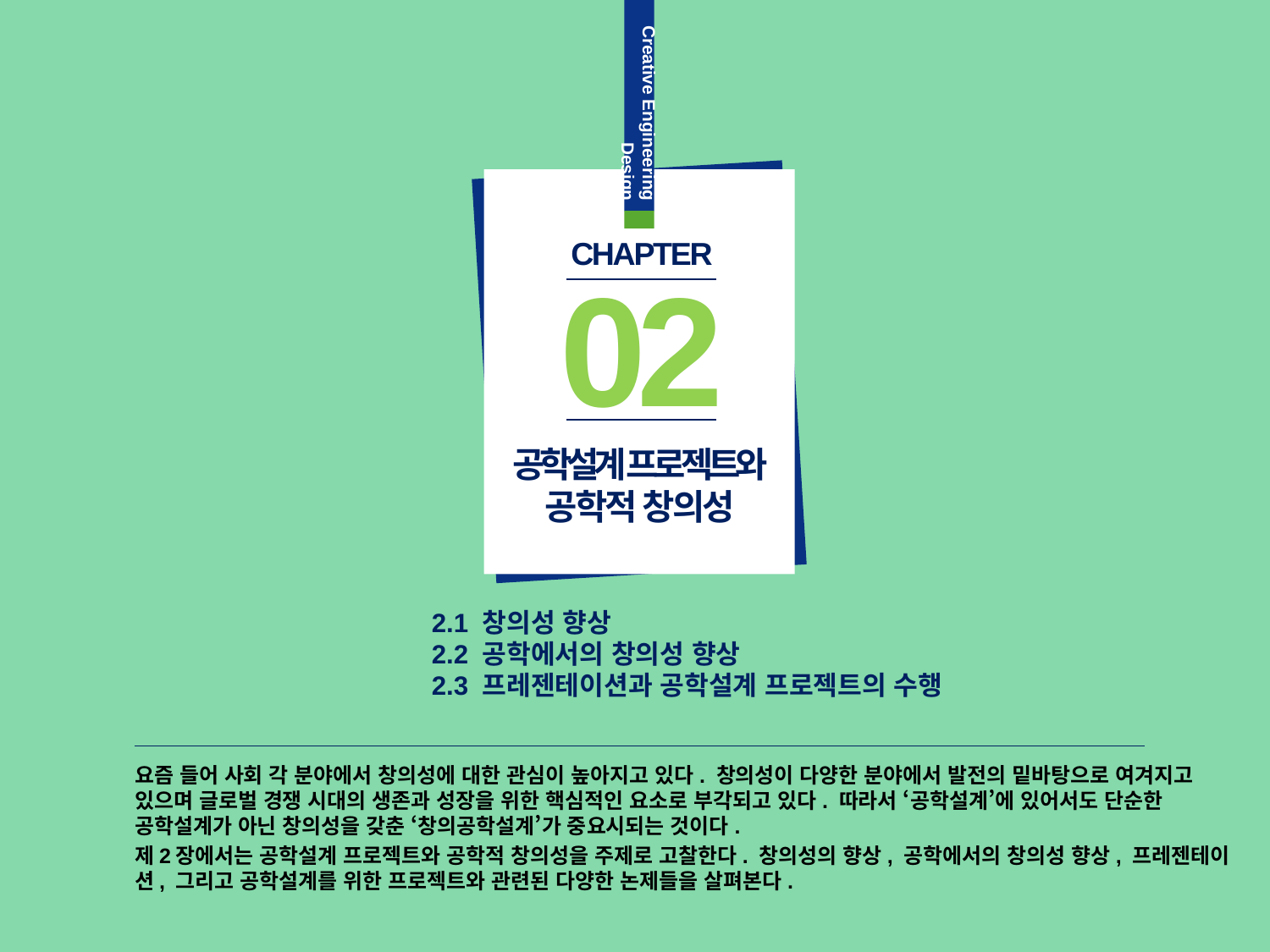

CHAPTER
02
공학설계 프로젝트와
공학적 창의성
2.1 창의성 향상
2.2 공학에서의 창의성 향상
2.3 프레젠테이션과 공학설계 프로젝트의 수행
요즘 들어 사회 각 분야에서 창의성에 대한 관심이 높아지고 있다. 창의성이 다양한 분야에서 발전의 밑바탕으로 여겨지고 있으며 글로벌 경쟁 시대의 생존과 성장을 위한 핵심적인 요소로 부각되고 있다. 따라서 ‘공학설계’에 있어서도 단순한 공학설계가 아닌 창의성을 갖춘 ‘창의공학설계’가 중요시되는 것이다.
제2장에서는 공학설계 프로젝트와 공학적 창의성을 주제로 고찰한다. 창의성의 향상, 공학에서의 창의성 향상, 프레젠테이션, 그리고 공학설계를 위한 프로젝트와 관련된 다양한 논제들을 살펴본다.